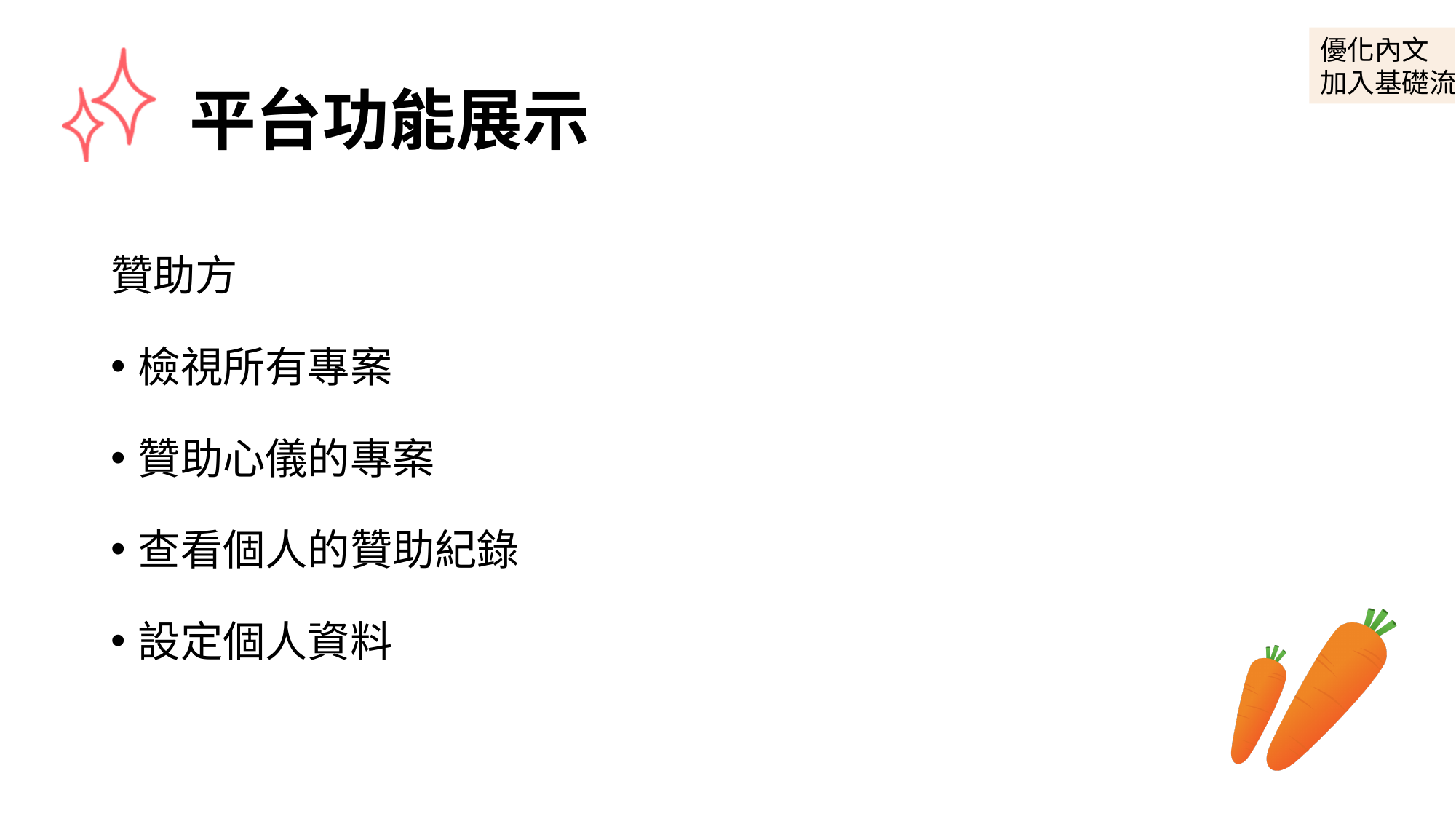

優化內文
加入基礎流程圖
# 平台功能展示
贊助方
檢視所有專案
贊助心儀的專案
查看個人的贊助紀錄
設定個人資料